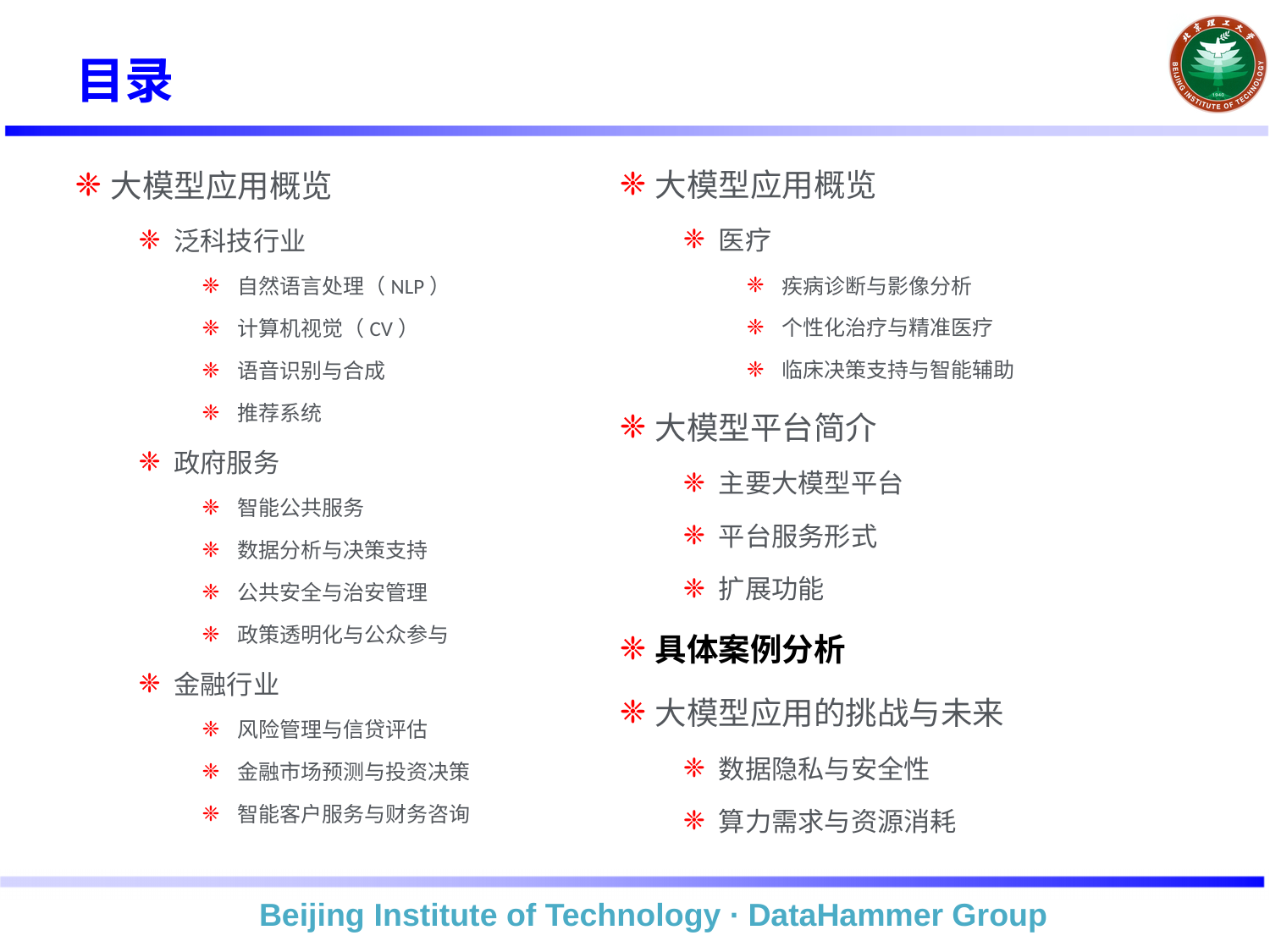

# 目录

大模型应用概览
医疗
疾病诊断与影像分析
个性化治疗与精准医疗
临床决策支持与智能辅助
大模型平台简介
主要大模型平台
平台服务形式
扩展功能
具体案例分析
大模型应用的挑战与未来
数据隐私与安全性
算力需求与资源消耗
大模型应用概览
泛科技行业
自然语言处理（NLP）
计算机视觉（CV）
语音识别与合成
推荐系统
政府服务
智能公共服务
数据分析与决策支持
公共安全与治安管理
政策透明化与公众参与
金融行业
风险管理与信贷评估
金融市场预测与投资决策
智能客户服务与财务咨询